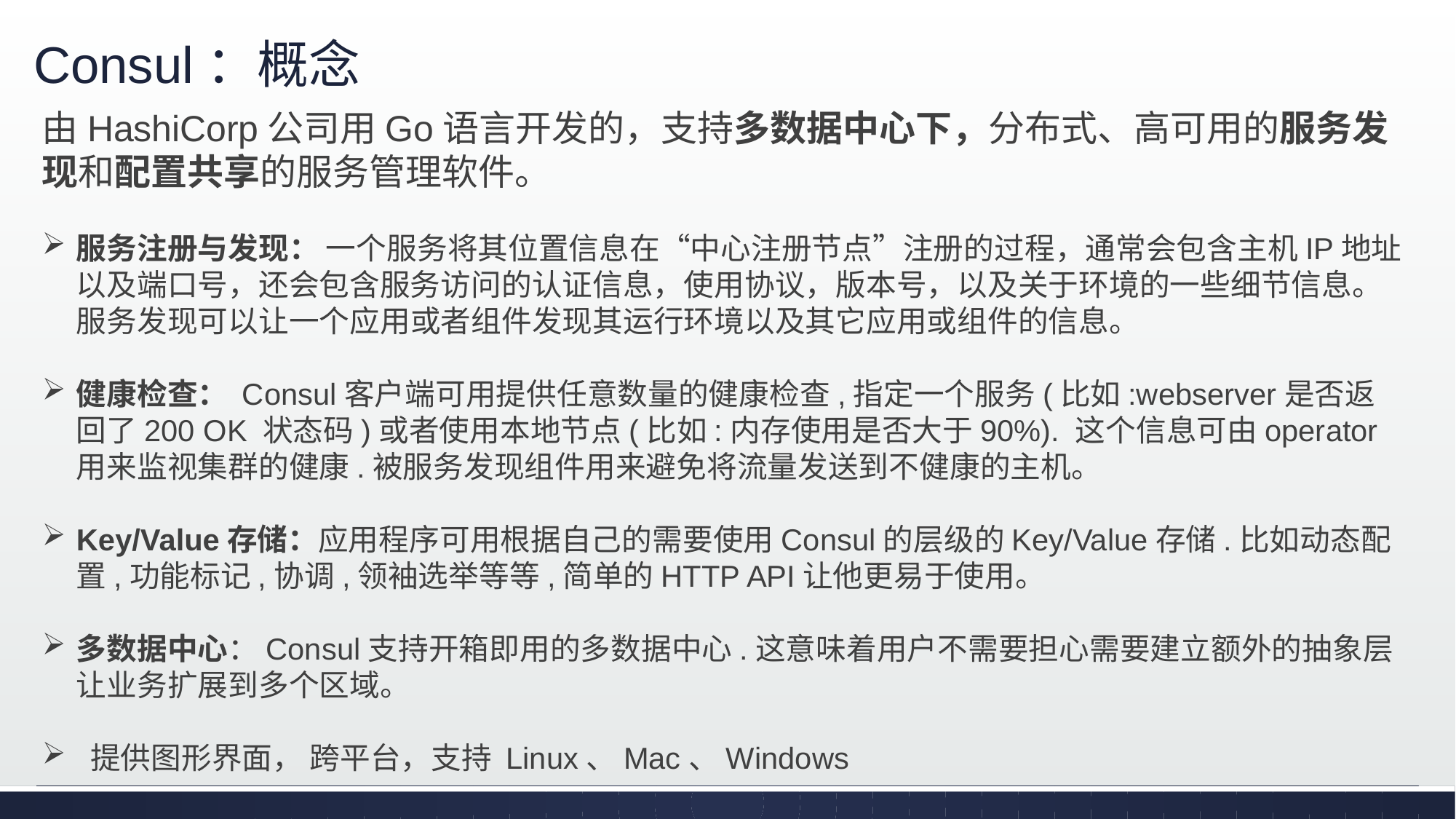

# Consul：概念
由HashiCorp公司用Go语言开发的，支持多数据中心下，分布式、高可用的服务发现和配置共享的服务管理软件。

服务注册与发现： 一个服务将其位置信息在“中心注册节点”注册的过程，通常会包含主机IP地址以及端口号，还会包含服务访问的认证信息，使用协议，版本号，以及关于环境的一些细节信息。服务发现可以让一个应用或者组件发现其运行环境以及其它应用或组件的信息。

健康检查： Consul客户端可用提供任意数量的健康检查,指定一个服务(比如:webserver是否返回了200 OK 状态码)或者使用本地节点(比如:内存使用是否大于90%). 这个信息可由operator用来监视集群的健康.被服务发现组件用来避免将流量发送到不健康的主机。

Key/Value存储：应用程序可用根据自己的需要使用Consul的层级的Key/Value存储.比如动态配置,功能标记,协调,领袖选举等等,简单的HTTP API让他更易于使用。

多数据中心：Consul支持开箱即用的多数据中心.这意味着用户不需要担心需要建立额外的抽象层让业务扩展到多个区域。

 提供图形界面， 跨平台，支持 Linux、Mac、Windows